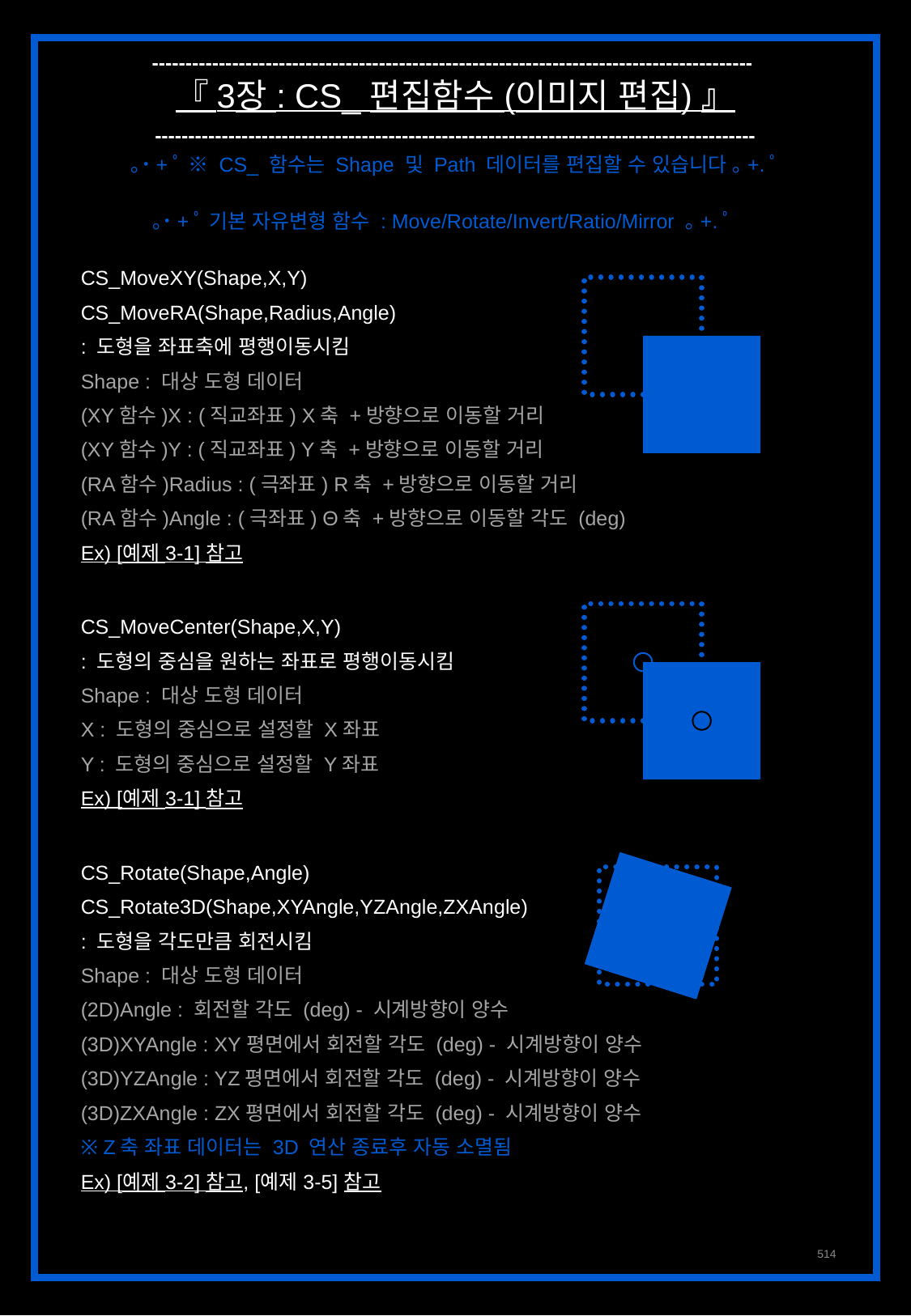

------------------------------------------------------------------------------------------
『 3장 : CS_ 편집함수 (이미지 편집) 』
------------------------------------------------------------------------------------------
｡˙+ﾟ ※ CS_ 함수는 Shape 및 Path 데이터를 편집할 수 있습니다 ｡+.ﾟ
｡˙+ﾟ 기본 자유변형 함수 : Move/Rotate/Invert/Ratio/Mirror ｡+.ﾟ
CS_MoveXY(Shape,X,Y)
CS_MoveRA(Shape,Radius,Angle)
: 도형을 좌표축에 평행이동시킴
Shape : 대상 도형 데이터
(XY함수)X : (직교좌표) X축 +방향으로 이동할 거리
(XY함수)Y : (직교좌표) Y축 +방향으로 이동할 거리
(RA함수)Radius : (극좌표) R축 +방향으로 이동할 거리
(RA함수)Angle : (극좌표) Θ축 +방향으로 이동할 각도 (deg)
Ex) [예제 3-1] 참고

CS_MoveCenter(Shape,X,Y)
: 도형의 중심을 원하는 좌표로 평행이동시킴
Shape : 대상 도형 데이터
X : 도형의 중심으로 설정할 X좌표
Y : 도형의 중심으로 설정할 Y좌표
Ex) [예제 3-1] 참고

CS_Rotate(Shape,Angle)
CS_Rotate3D(Shape,XYAngle,YZAngle,ZXAngle)
: 도형을 각도만큼 회전시킴
Shape : 대상 도형 데이터
(2D)Angle : 회전할 각도 (deg) - 시계방향이 양수
(3D)XYAngle : XY평면에서 회전할 각도 (deg) - 시계방향이 양수
(3D)YZAngle : YZ평면에서 회전할 각도 (deg) - 시계방향이 양수
(3D)ZXAngle : ZX평면에서 회전할 각도 (deg) - 시계방향이 양수
※ Z축 좌표 데이터는 3D 연산 종료후 자동 소멸됨
Ex) [예제 3-2] 참고, [예제 3-5] 참고

514